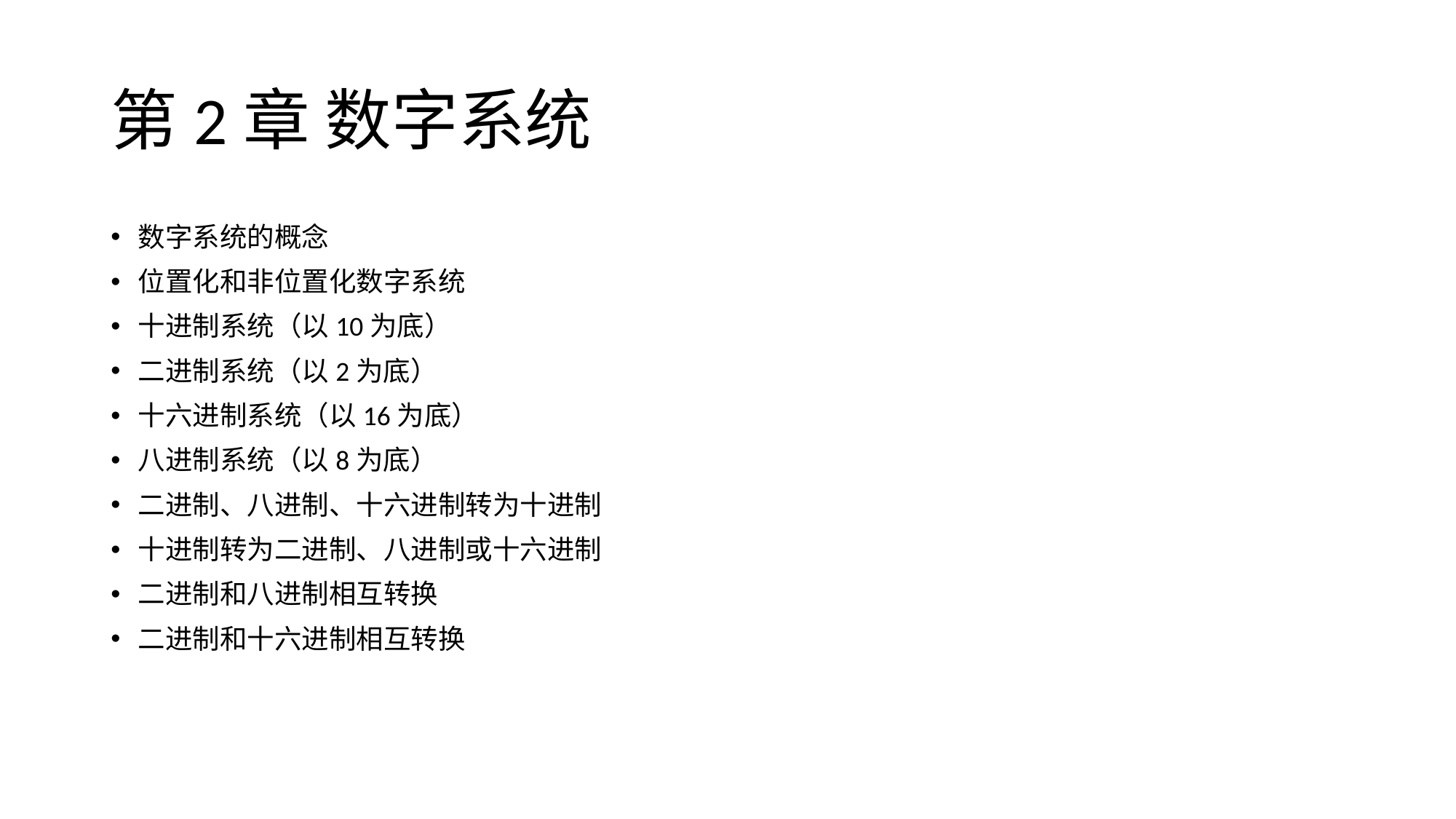

# 第2章 数字系统
数字系统的概念
位置化和非位置化数字系统
十进制系统（以10为底）
二进制系统（以2为底）
十六进制系统（以16为底）
八进制系统（以8为底）
二进制、八进制、十六进制转为十进制
十进制转为二进制、八进制或十六进制
二进制和八进制相互转换
二进制和十六进制相互转换